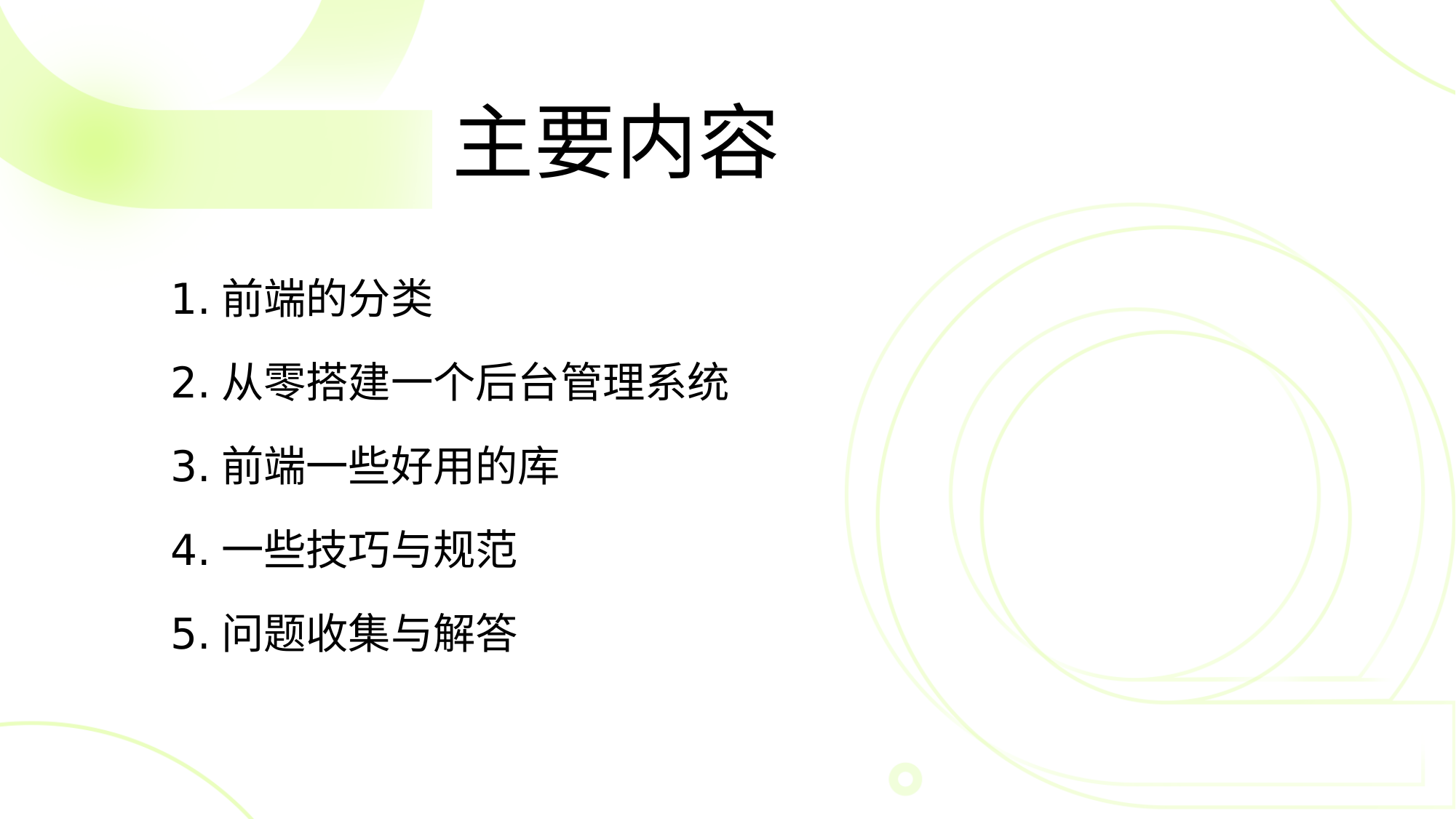

主要内容
1.前端的分类
2.从零搭建一个后台管理系统
3.前端一些好用的库
4.一些技巧与规范
5.问题收集与解答